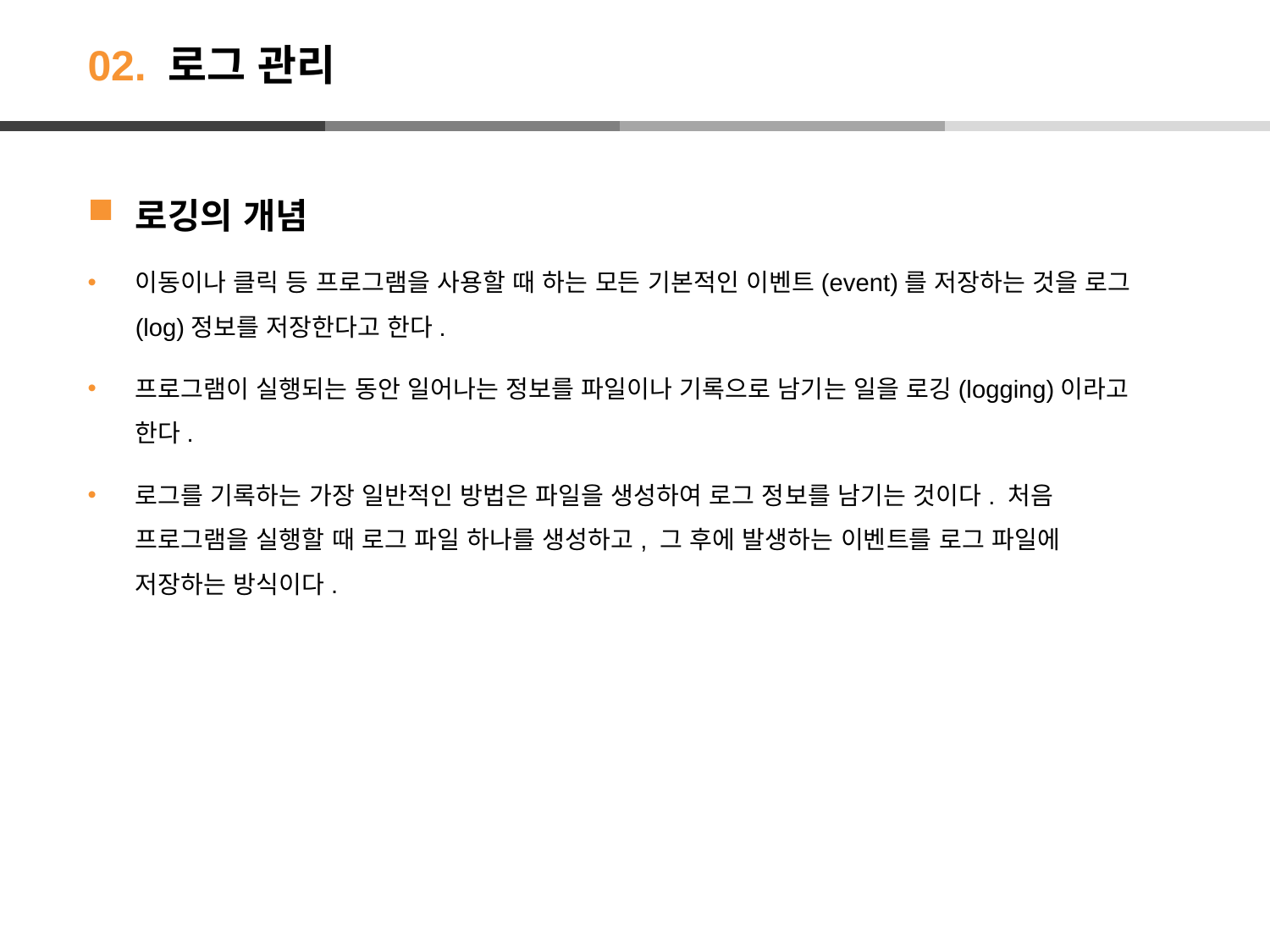

# 02. 로그 관리
로깅의 개념
이동이나 클릭 등 프로그램을 사용할 때 하는 모든 기본적인 이벤트(event)를 저장하는 것을 로그(log)정보를 저장한다고 한다.
프로그램이 실행되는 동안 일어나는 정보를 파일이나 기록으로 남기는 일을 로깅(logging)이라고 한다.
로그를 기록하는 가장 일반적인 방법은 파일을 생성하여 로그 정보를 남기는 것이다. 처음 프로그램을 실행할 때 로그 파일 하나를 생성하고, 그 후에 발생하는 이벤트를 로그 파일에 저장하는 방식이다.